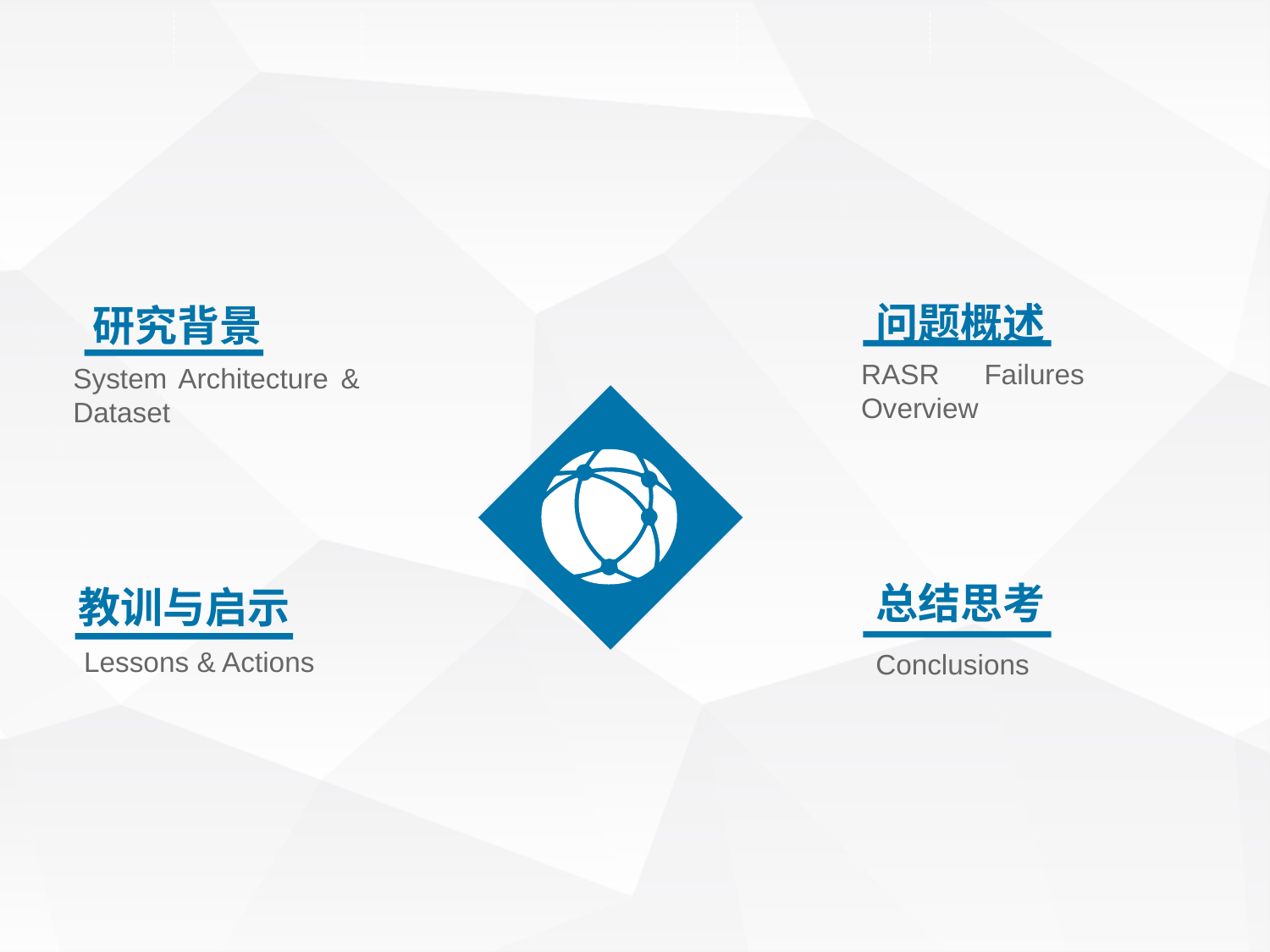

问题概述

RASR Failures Overview
 研究背景

System Architecture & Dataset

 总结思考

Conclusions
教训与启示

  Lessons & Actions